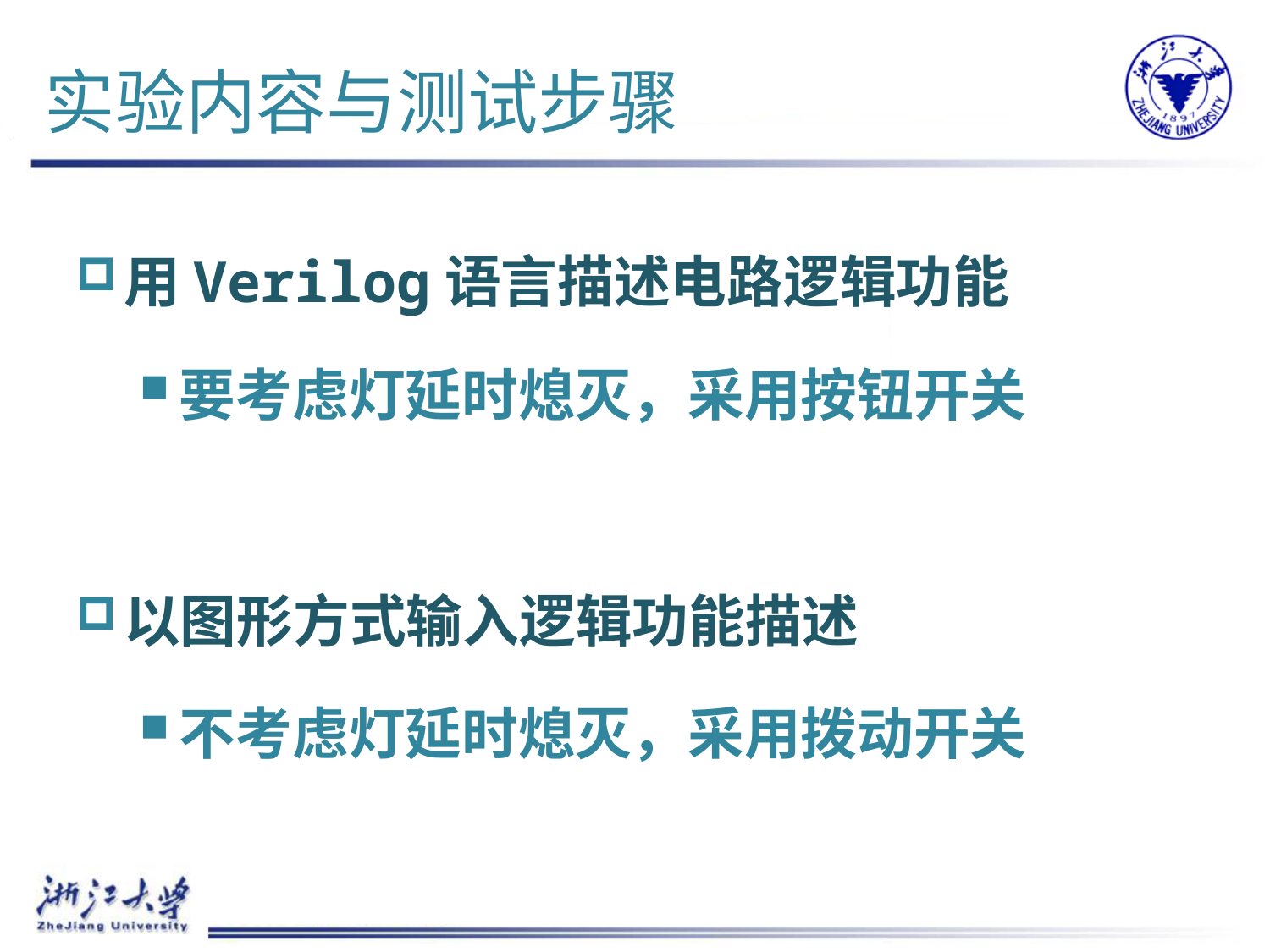

# 实验内容与测试步骤
用Verilog语言描述电路逻辑功能
要考虑灯延时熄灭，采用按钮开关

以图形方式输入逻辑功能描述
不考虑灯延时熄灭，采用拨动开关